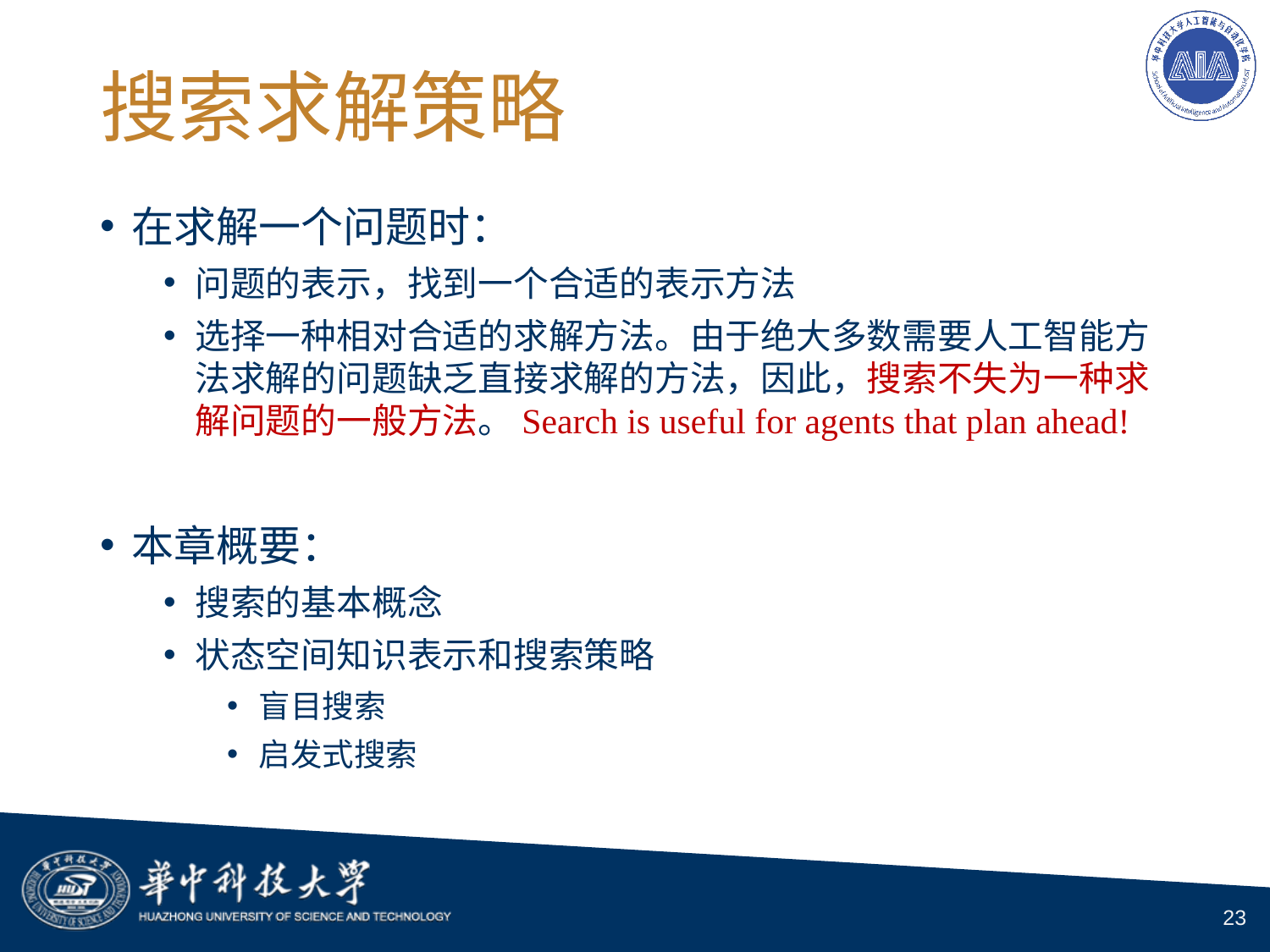

# 搜索求解策略
在求解一个问题时：
问题的表示，找到一个合适的表示方法
选择一种相对合适的求解方法。由于绝大多数需要人工智能方法求解的问题缺乏直接求解的方法，因此，搜索不失为一种求解问题的一般方法。Search is useful for agents that plan ahead!

本章概要：
搜索的基本概念
状态空间知识表示和搜索策略
盲目搜索
启发式搜索
23